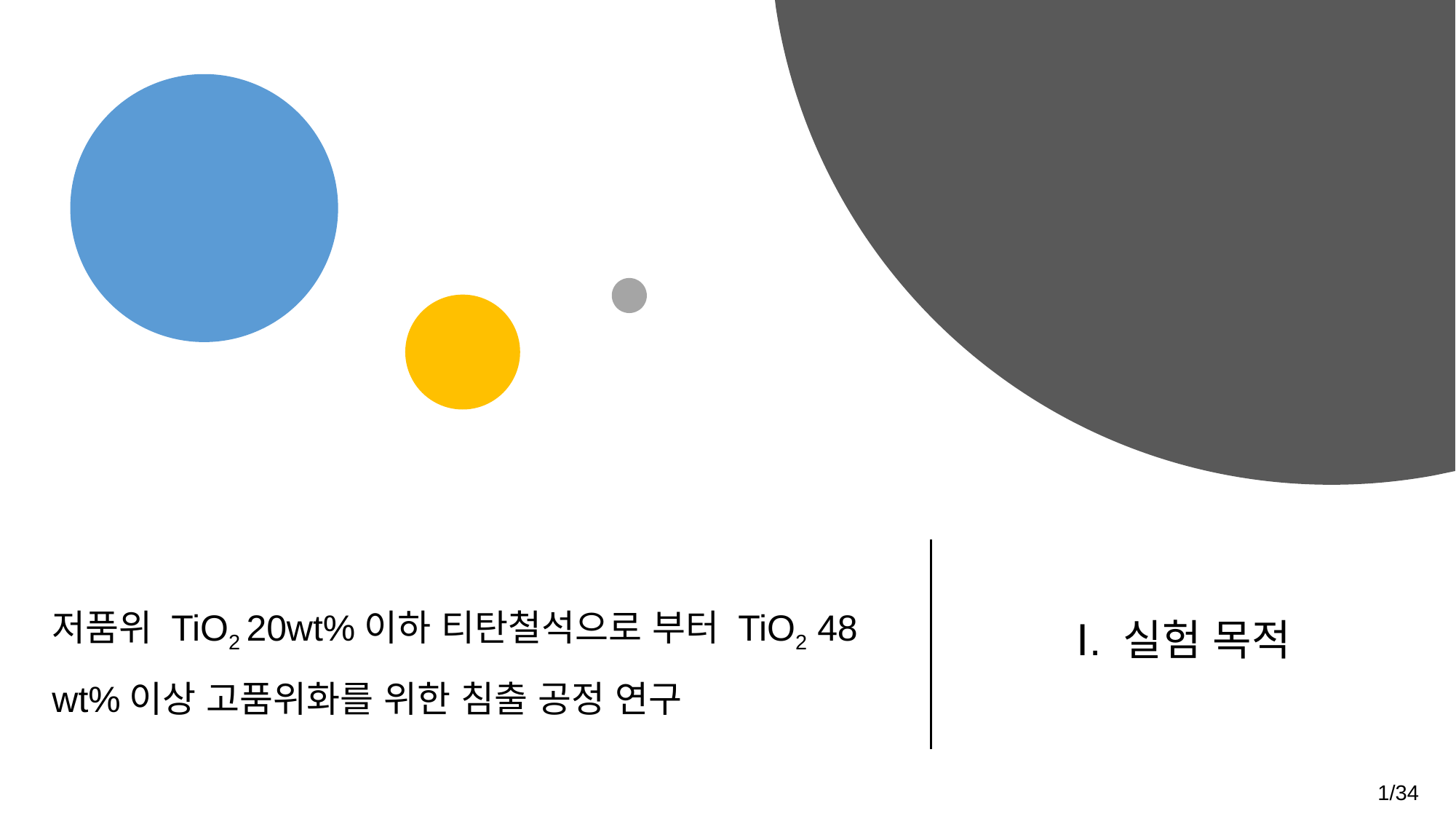

# Ⅰ. 실험 목적
저품위 TiO2 20wt%이하 티탄철석으로 부터 TiO2 48 wt%이상 고품위화를 위한 침출 공정 연구
1/34